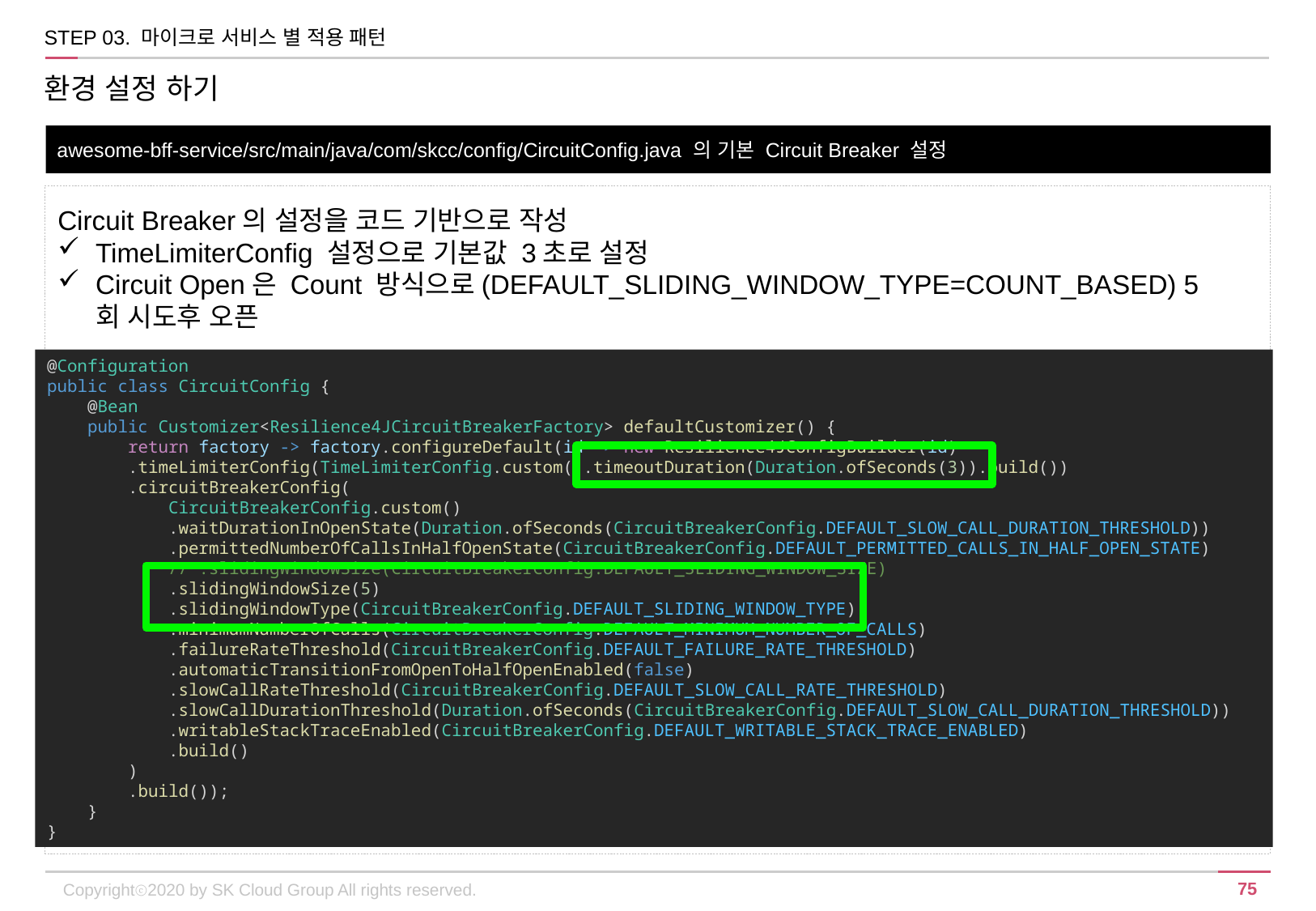

STEP 03. 마이크로 서비스 별 적용 패턴
환경 설정 하기
awesome-bff-service/src/main/java/com/skcc/config/CircuitConfig.java 의 기본 Circuit Breaker 설정
Circuit Breaker의 설정을 코드 기반으로 작성
TimeLimiterConfig 설정으로 기본값 3초로 설정
Circuit Open은 Count 방식으로(DEFAULT_SLIDING_WINDOW_TYPE=COUNT_BASED) 5회 시도후 오픈
@Configuration
public class CircuitConfig {
    @Bean
    public Customizer<Resilience4JCircuitBreakerFactory> defaultCustomizer() {
        return factory -> factory.configureDefault(id -> new Resilience4JConfigBuilder(id)
        .timeLimiterConfig(TimeLimiterConfig.custom().timeoutDuration(Duration.ofSeconds(3)).build())
        .circuitBreakerConfig(
            CircuitBreakerConfig.custom()
            .waitDurationInOpenState(Duration.ofSeconds(CircuitBreakerConfig.DEFAULT_SLOW_CALL_DURATION_THRESHOLD))
            .permittedNumberOfCallsInHalfOpenState(CircuitBreakerConfig.DEFAULT_PERMITTED_CALLS_IN_HALF_OPEN_STATE)
            // .slidingWindowSize(CircuitBreakerConfig.DEFAULT_SLIDING_WINDOW_SIZE)
            .slidingWindowSize(5)
            .slidingWindowType(CircuitBreakerConfig.DEFAULT_SLIDING_WINDOW_TYPE)
            .minimumNumberOfCalls(CircuitBreakerConfig.DEFAULT_MINIMUM_NUMBER_OF_CALLS)
            .failureRateThreshold(CircuitBreakerConfig.DEFAULT_FAILURE_RATE_THRESHOLD)
            .automaticTransitionFromOpenToHalfOpenEnabled(false)
            .slowCallRateThreshold(CircuitBreakerConfig.DEFAULT_SLOW_CALL_RATE_THRESHOLD)
            .slowCallDurationThreshold(Duration.ofSeconds(CircuitBreakerConfig.DEFAULT_SLOW_CALL_DURATION_THRESHOLD))
            .writableStackTraceEnabled(CircuitBreakerConfig.DEFAULT_WRITABLE_STACK_TRACE_ENABLED)
            .build()
        )
        .build());
    }
}

Copyrightⓒ2020 by SK Cloud Group All rights reserved.